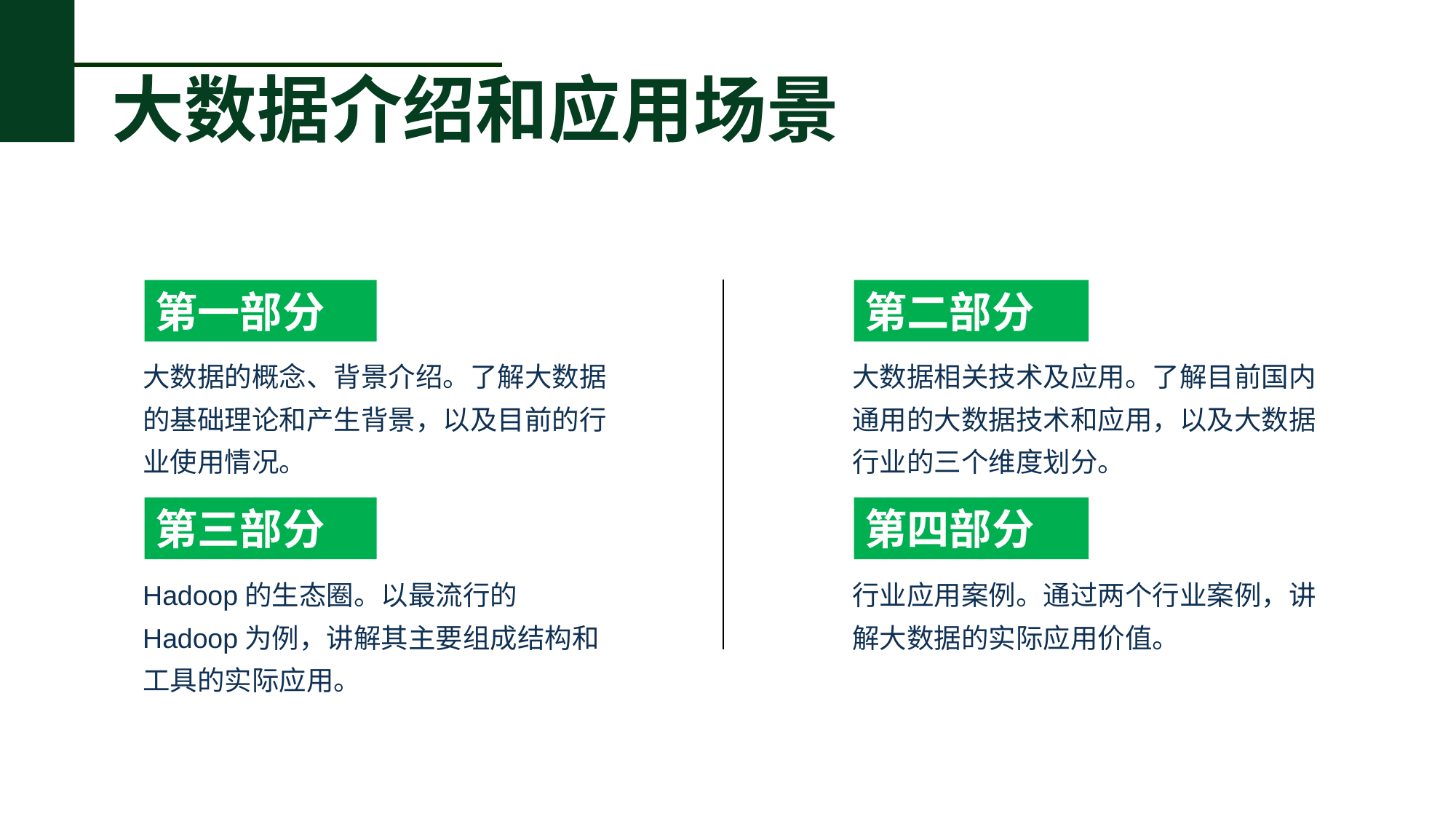

大数据介绍和应用场景
第一部分
第二部分
大数据的概念、背景介绍。了解大数据的基础理论和产生背景，以及目前的行业使用情况。
大数据相关技术及应用。了解目前国内通用的大数据技术和应用，以及大数据行业的三个维度划分。
第三部分
第四部分
Hadoop的生态圈。以最流行的Hadoop为例，讲解其主要组成结构和工具的实际应用。
行业应用案例。通过两个行业案例，讲解大数据的实际应用价值。